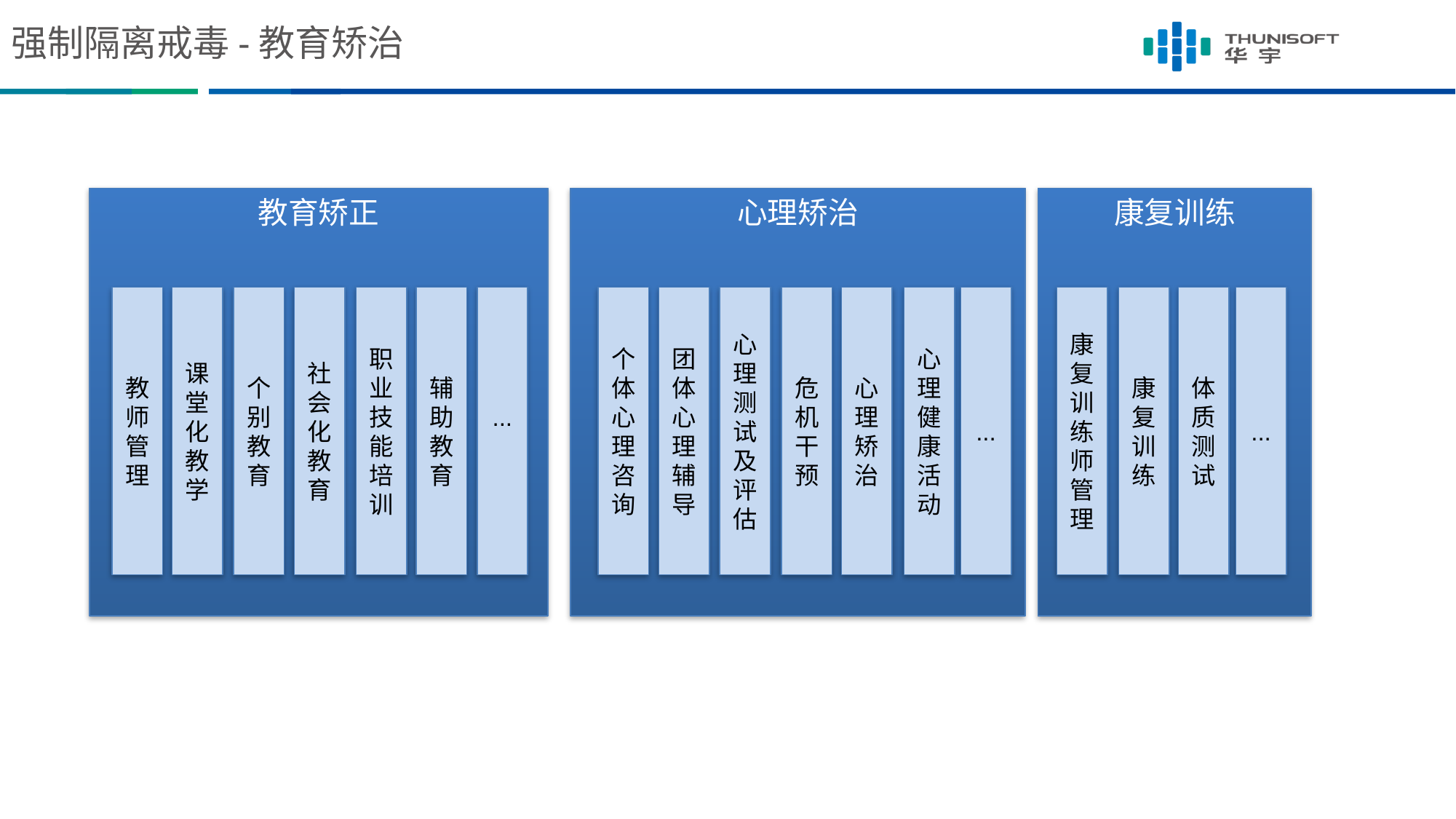

# 强制隔离戒毒-教育矫治
教育矫正
心理矫治
康复训练
社会化教育
职业技能培训
辅助教育
...

心理健康活动
...
康复训练师管理
康复训练
体质测试
...
教师管理
课堂化教学
个别教育
个体心理咨询
团体心理辅导
心理测试及评估
危机干预
心理矫治

41